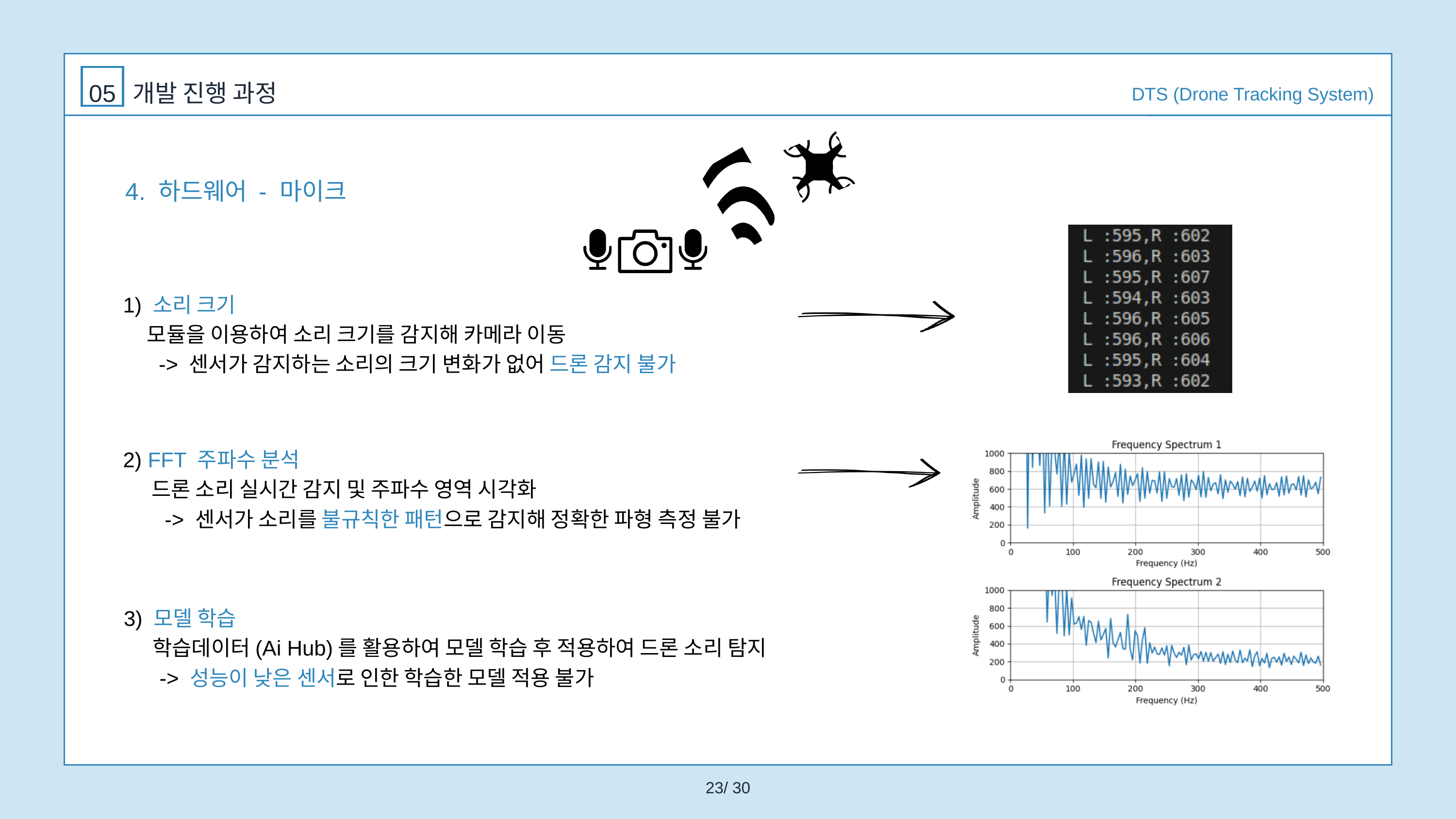

05
개발 진행 과정
DTS (Drone Tracking System)

4. 하드웨어 - 마이크

1) 소리 크기
    모듈을 이용하여 소리 크기를 감지해 카메라 이동
      -> 센서가 감지하는 소리의 크기 변화가 없어 드론 감지 불가

2) FFT 주파수 분석
     드론 소리 실시간 감지 및 주파수 영역 시각화
       -> 센서가 소리를 불규칙한 패턴으로 감지해 정확한 파형 측정 불가

3) 모델 학습
     학습데이터(Ai Hub)를 활용하여 모델 학습 후 적용하여 드론 소리 탐지
      -> 성능이 낮은 센서로 인한 학습한 모델 적용 불가
23/ 30